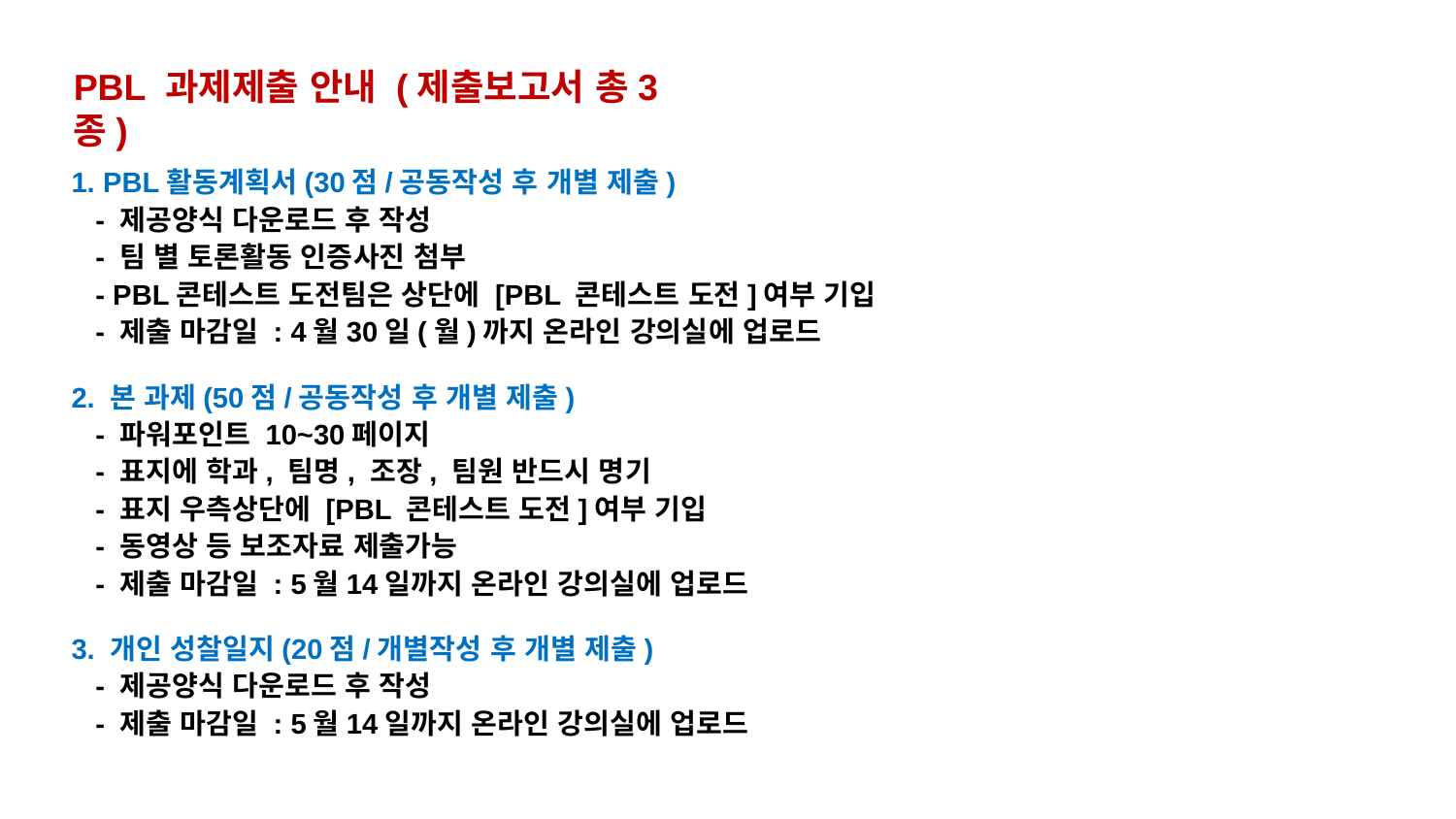

PBL 과제제출 안내 (제출보고서 총3종)

1. PBL활동계획서(30점/공동작성 후 개별 제출)
   - 제공양식 다운로드 후 작성
   - 팀 별 토론활동 인증사진 첨부
   - PBL콘테스트 도전팀은 상단에 [PBL 콘테스트 도전]여부 기입
   - 제출 마감일 : 4월30일(월)까지 온라인 강의실에 업로드

2. 본 과제(50점/공동작성 후 개별 제출)
   - 파워포인트 10~30페이지
   - 표지에 학과, 팀명, 조장, 팀원 반드시 명기
   - 표지 우측상단에 [PBL 콘테스트 도전]여부 기입
   - 동영상 등 보조자료 제출가능
   - 제출 마감일 : 5월14일까지 온라인 강의실에 업로드

3. 개인 성찰일지(20점/개별작성 후 개별 제출)
   - 제공양식 다운로드 후 작성
   - 제출 마감일 : 5월14일까지 온라인 강의실에 업로드